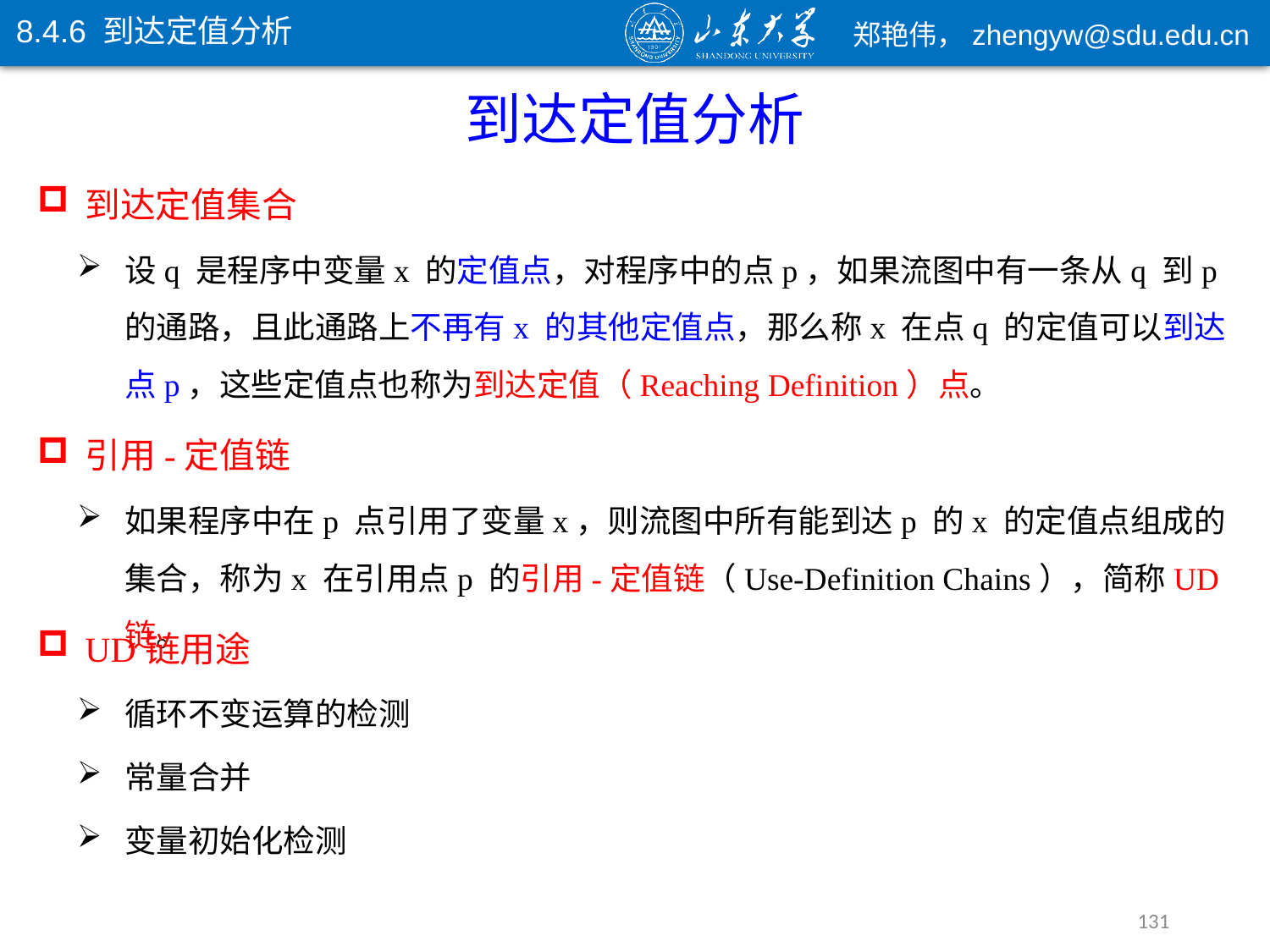

8.4.6 到达定值分析
到达定值分析
到达定值集合
设q 是程序中变量x 的定值点，对程序中的点p，如果流图中有一条从q 到p 的通路，且此通路上不再有x 的其他定值点，那么称x 在点q 的定值可以到达点p，这些定值点也称为到达定值（Reaching Definition）点。
引用-定值链
如果程序中在p 点引用了变量x，则流图中所有能到达p 的x 的定值点组成的集合，称为x 在引用点p 的引用-定值链（Use-Definition Chains），简称UD 链。
UD链用途
循环不变运算的检测
常量合并
变量初始化检测
131